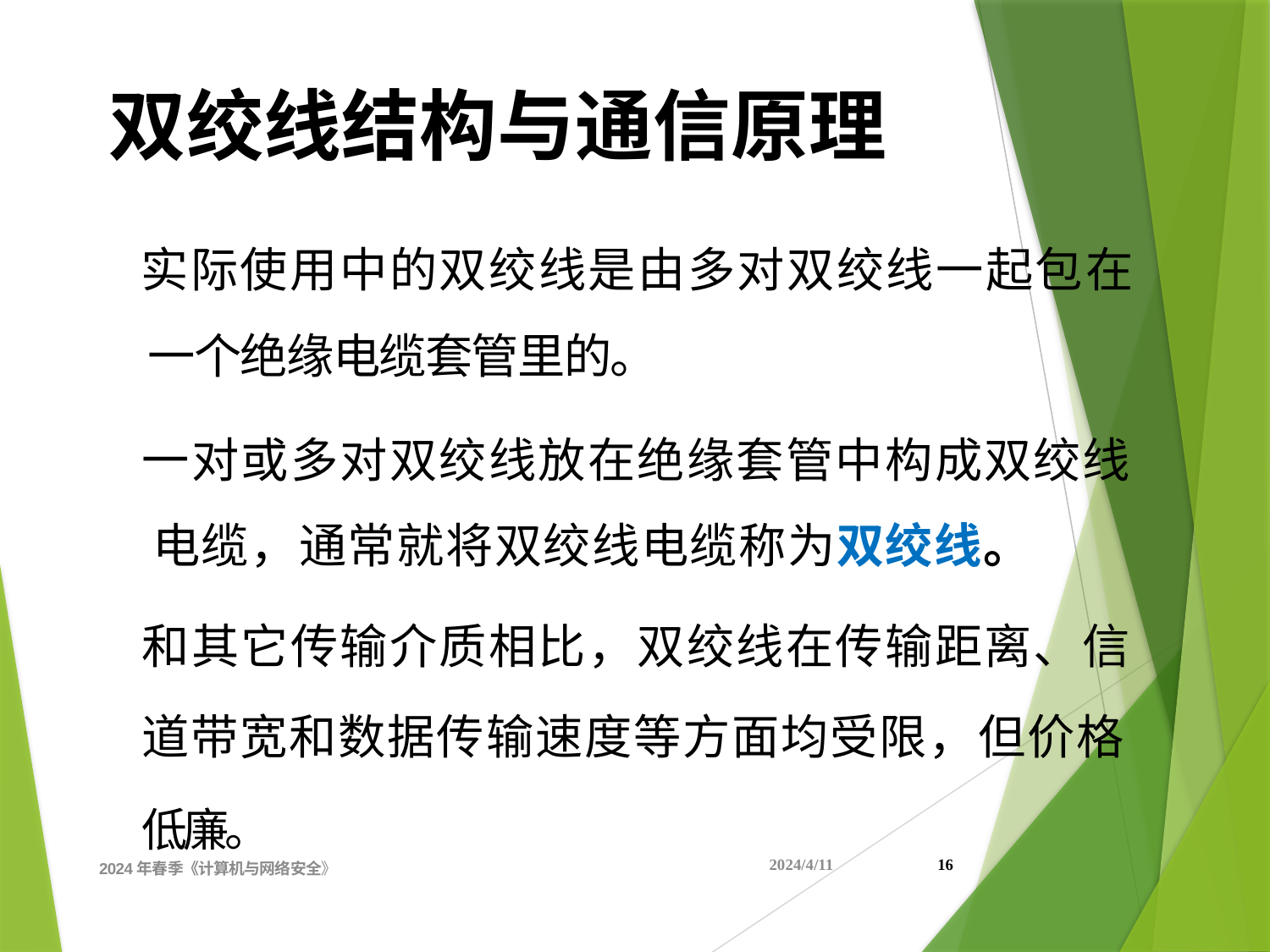

双绞线结构与通信原理

实际使用中的双绞线是由多对双绞线一起包在
一个绝缘电缆套管里的。

一对或多对双绞线放在绝缘套管中构成双绞线
电缆，通常就将双绞线电缆称为双绞线。

和其它传输介质相比，双绞线在传输距离、信

道带宽和数据传输速度等方面均受限，但价格

低廉。

2024年春季《计算机与网络安全》
2024/4/11
16